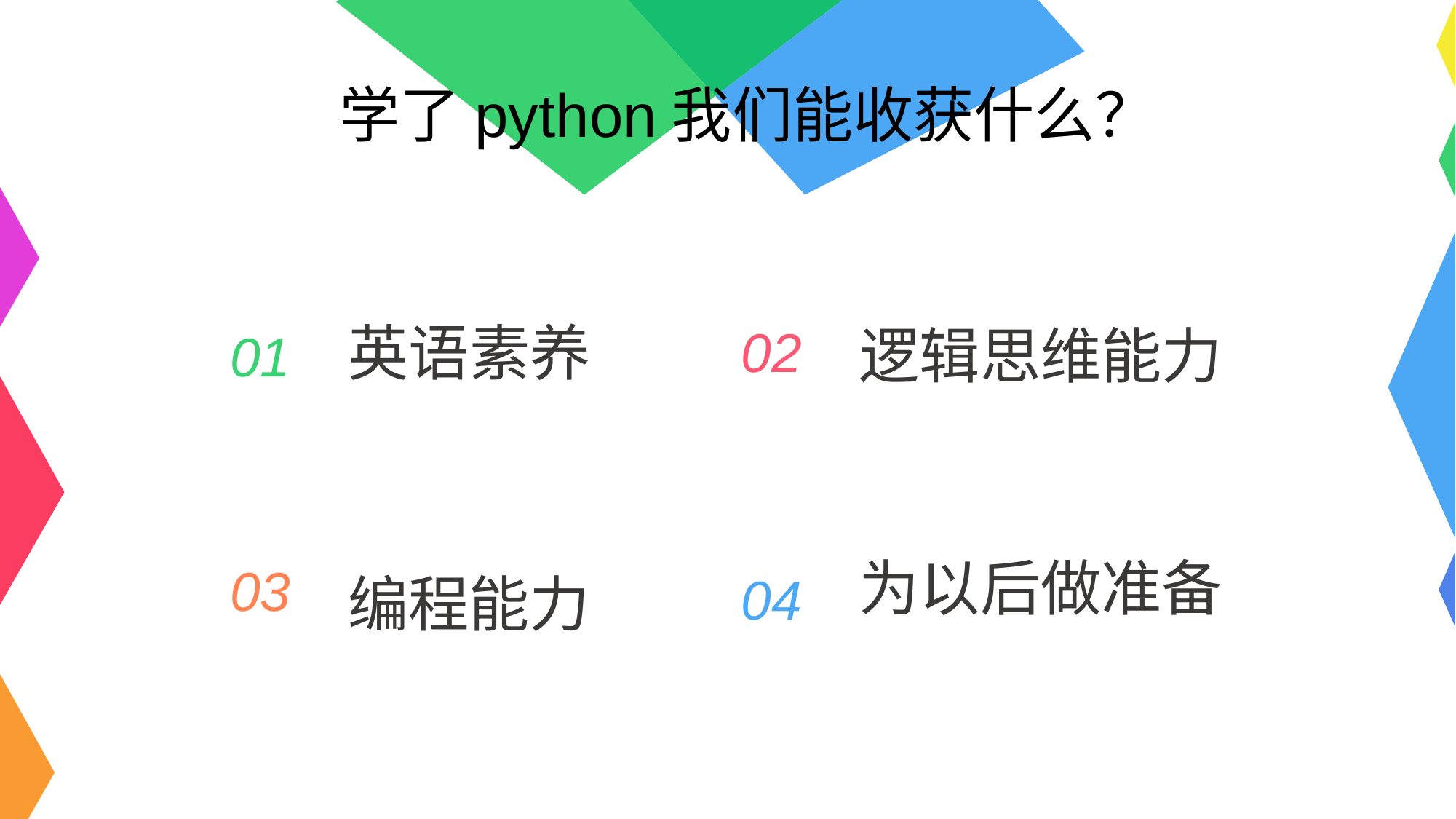

学了python我们能收获什么？

英语素养
01
02
逻辑思维能力
编程能力
04
为以后做准备
03